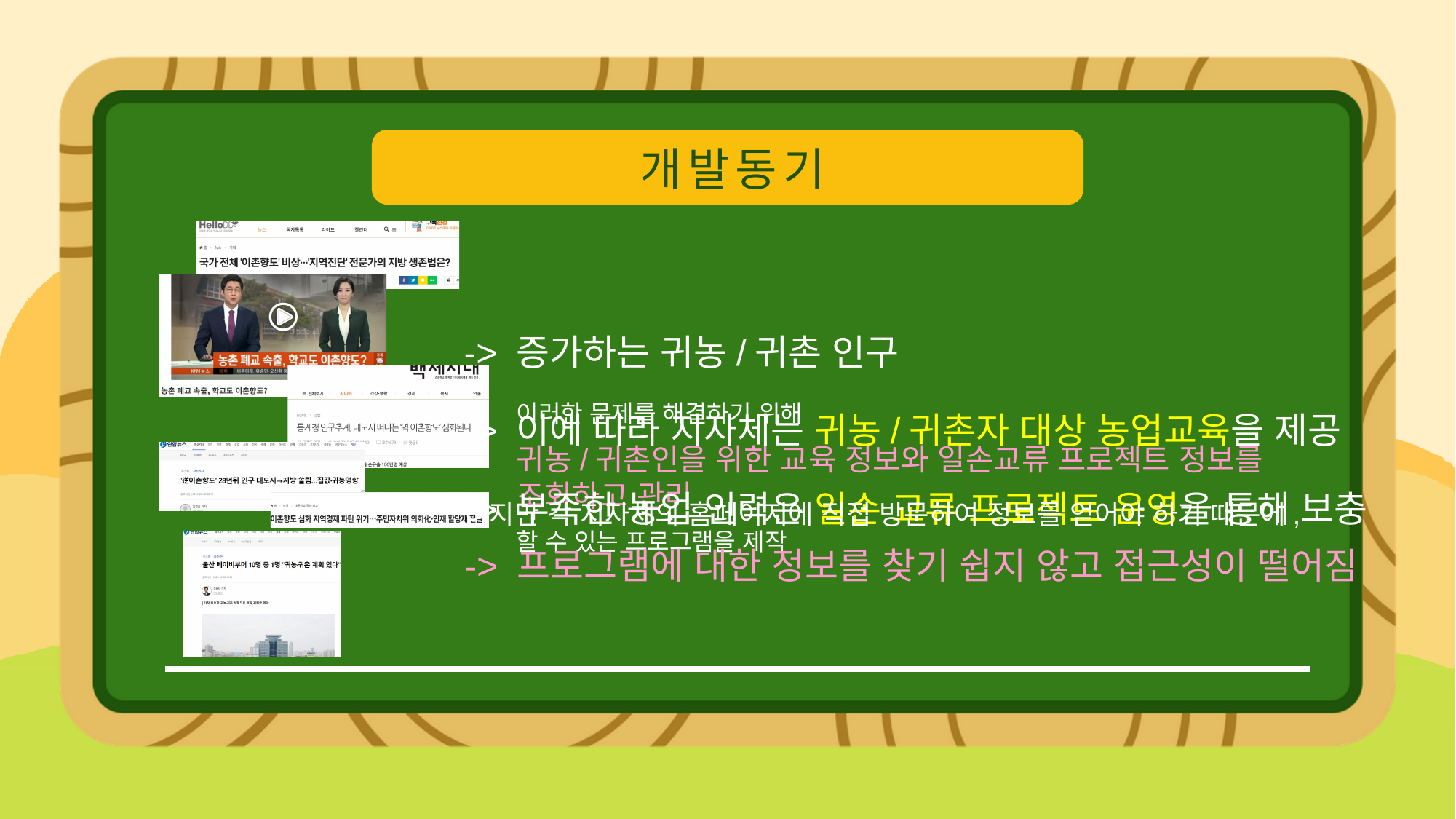

# 개발동기

-> 증가하는 귀농/귀촌 인구
-> 이에 따라 지자체는 귀농/귀촌자 대상 농업교육을 제공
-> 부족한 농업 인력은 일손 교류 프로젝트 운영을 통해 보충
이러한 문제를 해결하기 위해
귀농/귀촌인을 위한 교육 정보와 일손교류 프로젝트 정보를 조회하고 관리
할 수 있는 프로그램을 제작
하지만 각 지자체의 홈페이지에 직접 방문하여 정보를 얻어야 하기 때문에,
-> 프로그램에 대한 정보를 찾기 쉽지 않고 접근성이 떨어짐